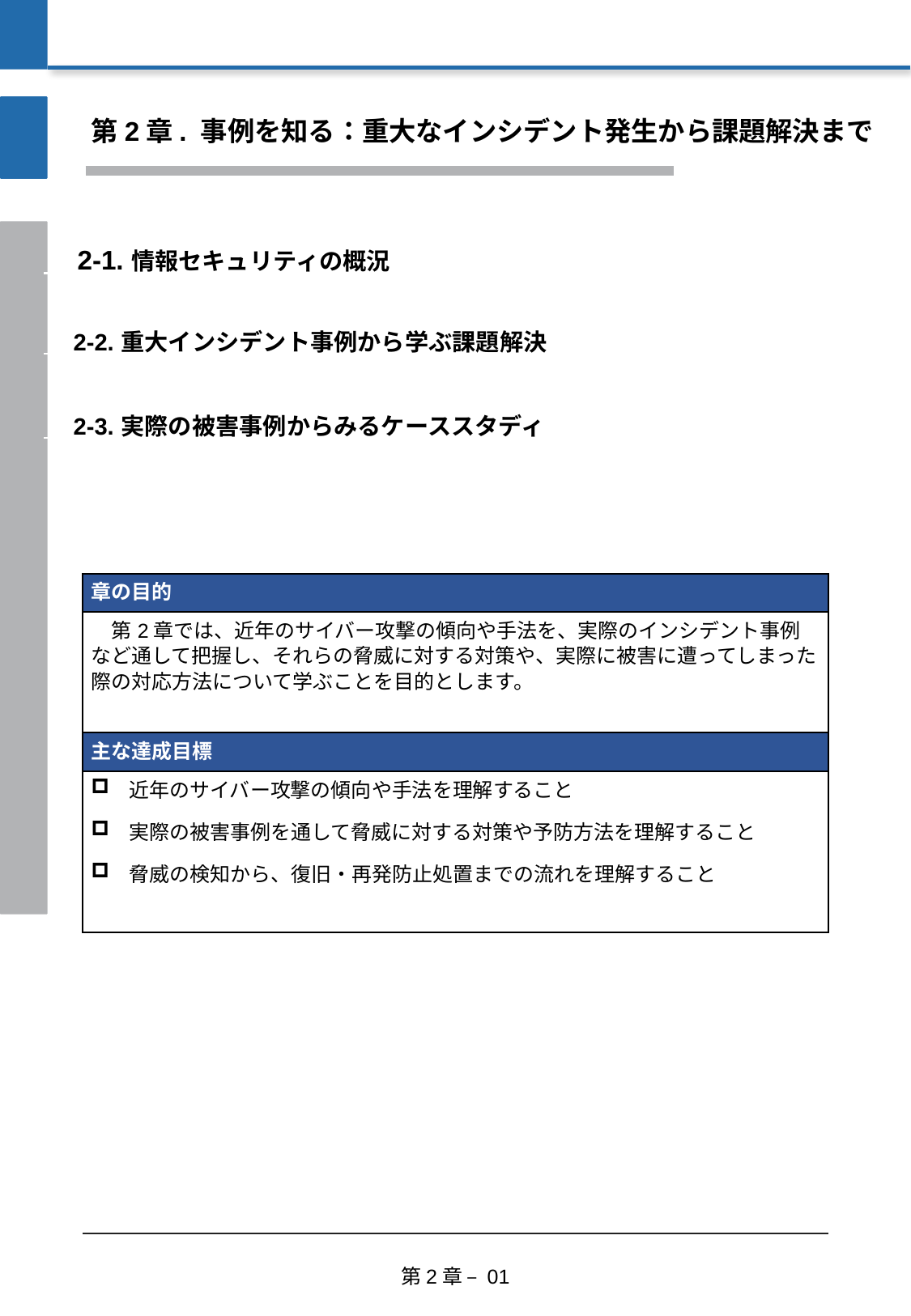

第2章. 事例を知る：重大なインシデント発生から課題解決まで

　2-1. 情報セキュリティの概況

　2-2. 重大インシデント事例から学ぶ課題解決

　2-3. 実際の被害事例からみるケーススタディ
| 章の目的 |
| --- |
| 第2章では、近年のサイバー攻撃の傾向や手法を、実際のインシデント事例など通して把握し、それらの脅威に対する対策や、実際に被害に遭ってしまった際の対応方法について学ぶことを目的とします。 |
| 主な達成目標 |
| 近年のサイバー攻撃の傾向や手法を理解すること 実際の被害事例を通して脅威に対する対策や予防方法を理解すること 脅威の検知から、復旧・再発防止処置までの流れを理解すること |
第2章 – 01